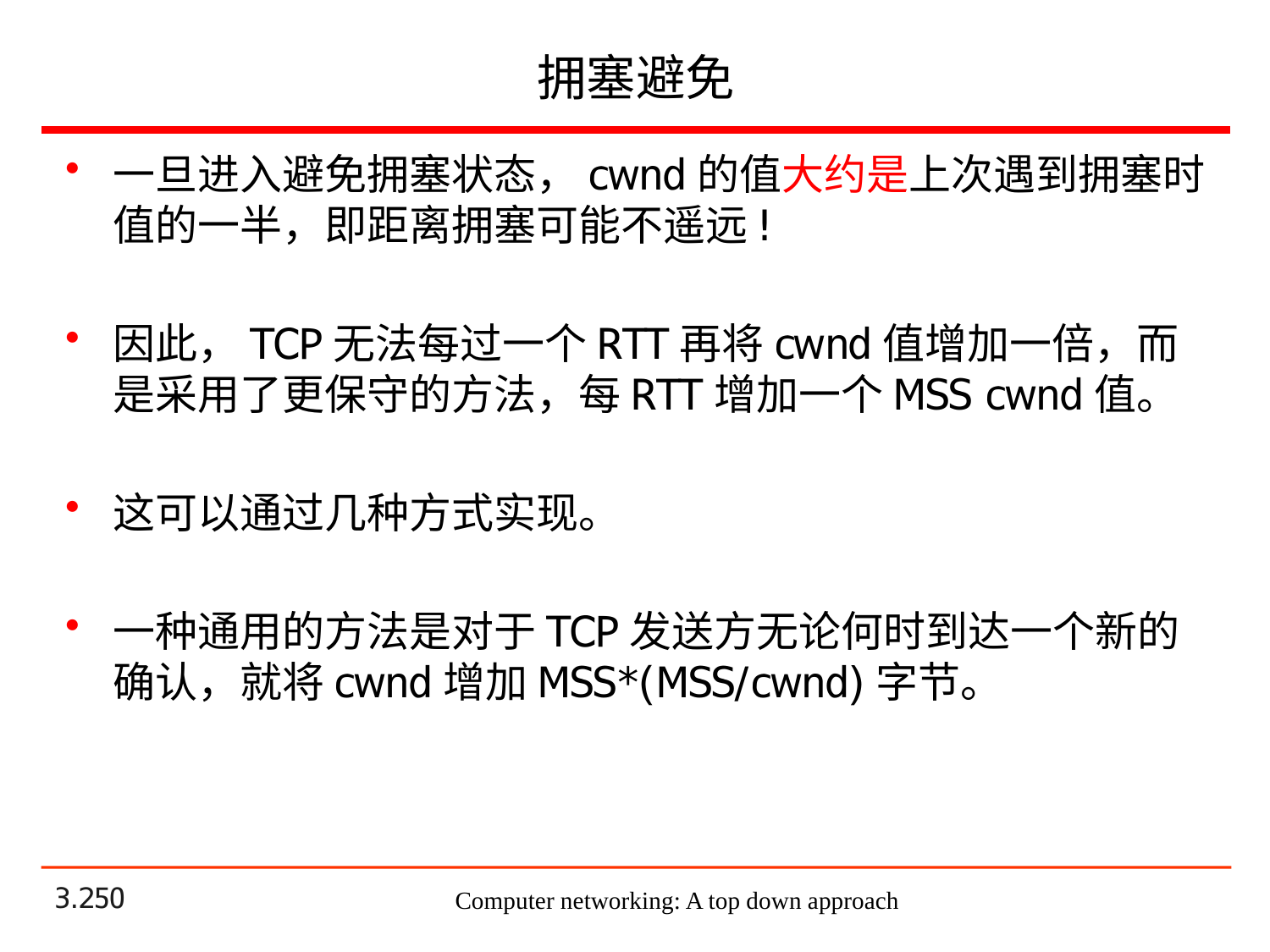

# 拥塞避免
一旦进入避免拥塞状态，cwnd的值大约是上次遇到拥塞时值的一半，即距离拥塞可能不遥远!

因此，TCP无法每过一个RTT再将cwnd值增加一倍，而是采用了更保守的方法，每RTT增加一个MSS cwnd值。

这可以通过几种方式实现。

一种通用的方法是对于TCP发送方无论何时到达一个新的确认，就将cwnd增加MSS*(MSS/cwnd)字节。

Computer networking: A top down approach